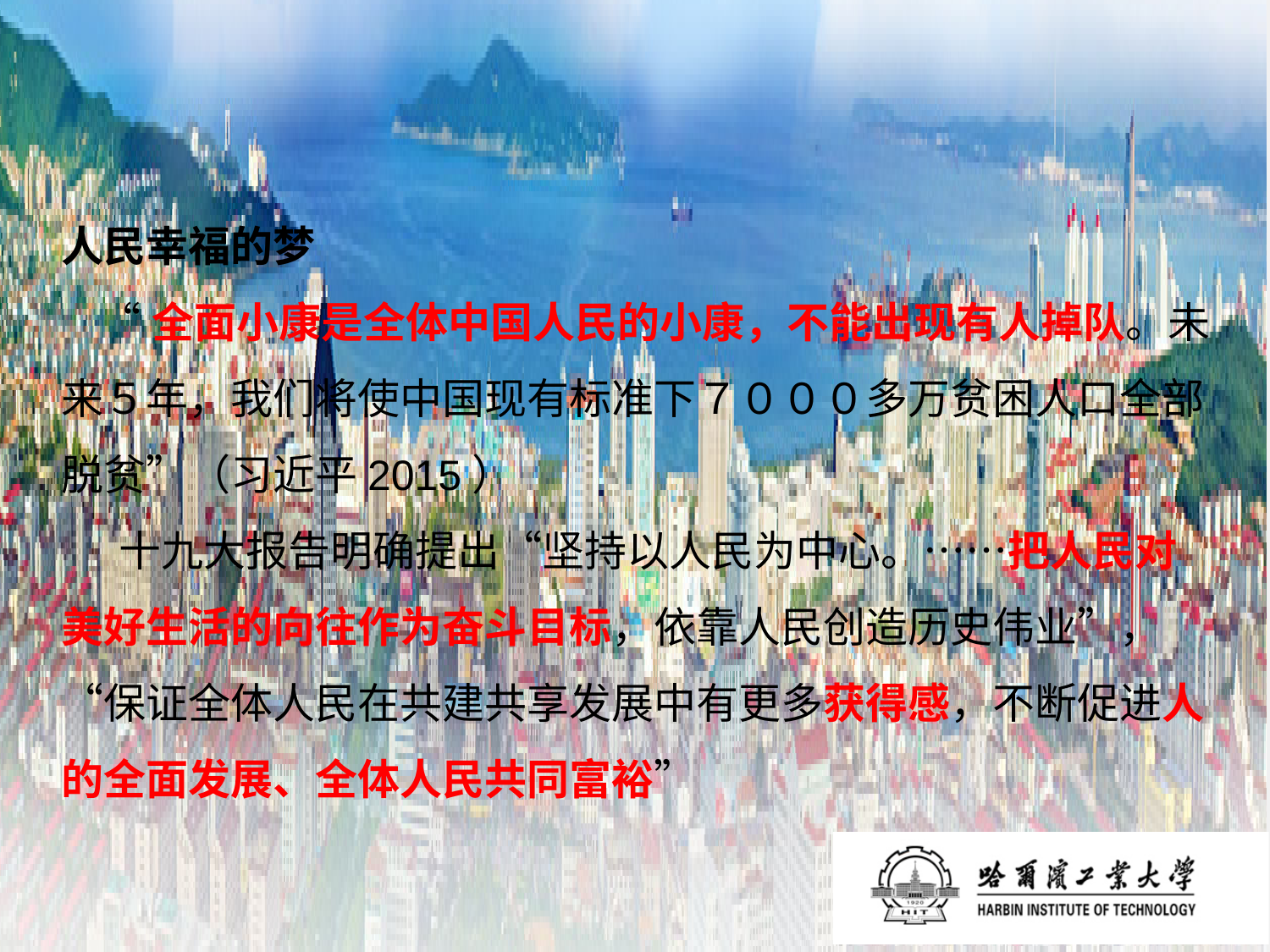

人民幸福的梦
    “全面小康是全体中国人民的小康，不能出现有人掉队。未来５年，我们将使中国现有标准下７０００多万贫困人口全部脱贫”（习近平2015）
     十九大报告明确提出“坚持以人民为中心。……把人民对美好生活的向往作为奋斗目标，依靠人民创造历史伟业”，“保证全体人民在共建共享发展中有更多获得感，不断促进人的全面发展、全体人民共同富裕”